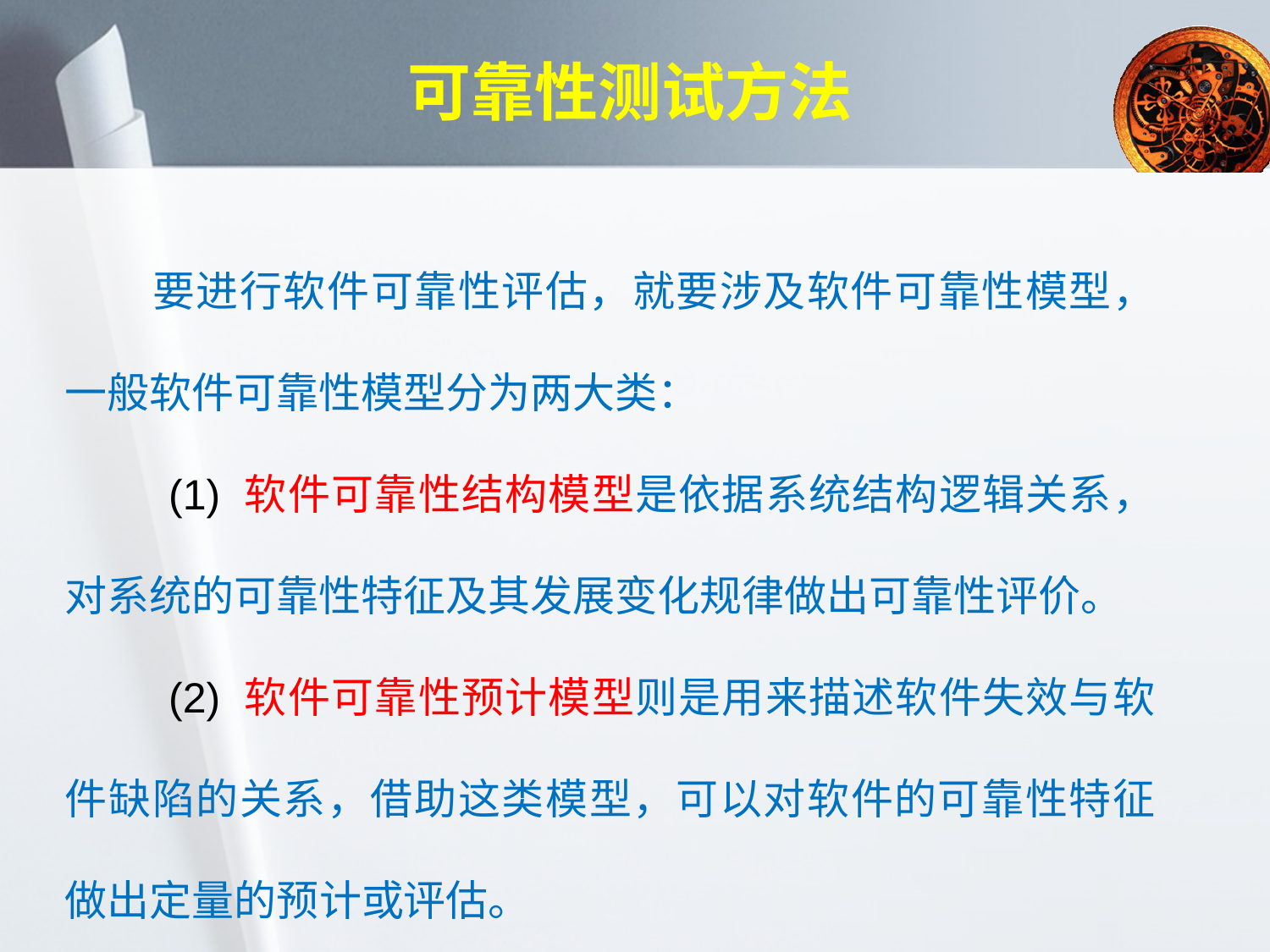

# 可靠性测试方法
       要进行软件可靠性评估，就要涉及软件可靠性模型，一般软件可靠性模型分为两大类：
        (1) 软件可靠性结构模型是依据系统结构逻辑关系，对系统的可靠性特征及其发展变化规律做出可靠性评价。
        (2) 软件可靠性预计模型则是用来描述软件失效与软件缺陷的关系，借助这类模型，可以对软件的可靠性特征做出定量的预计或评估。